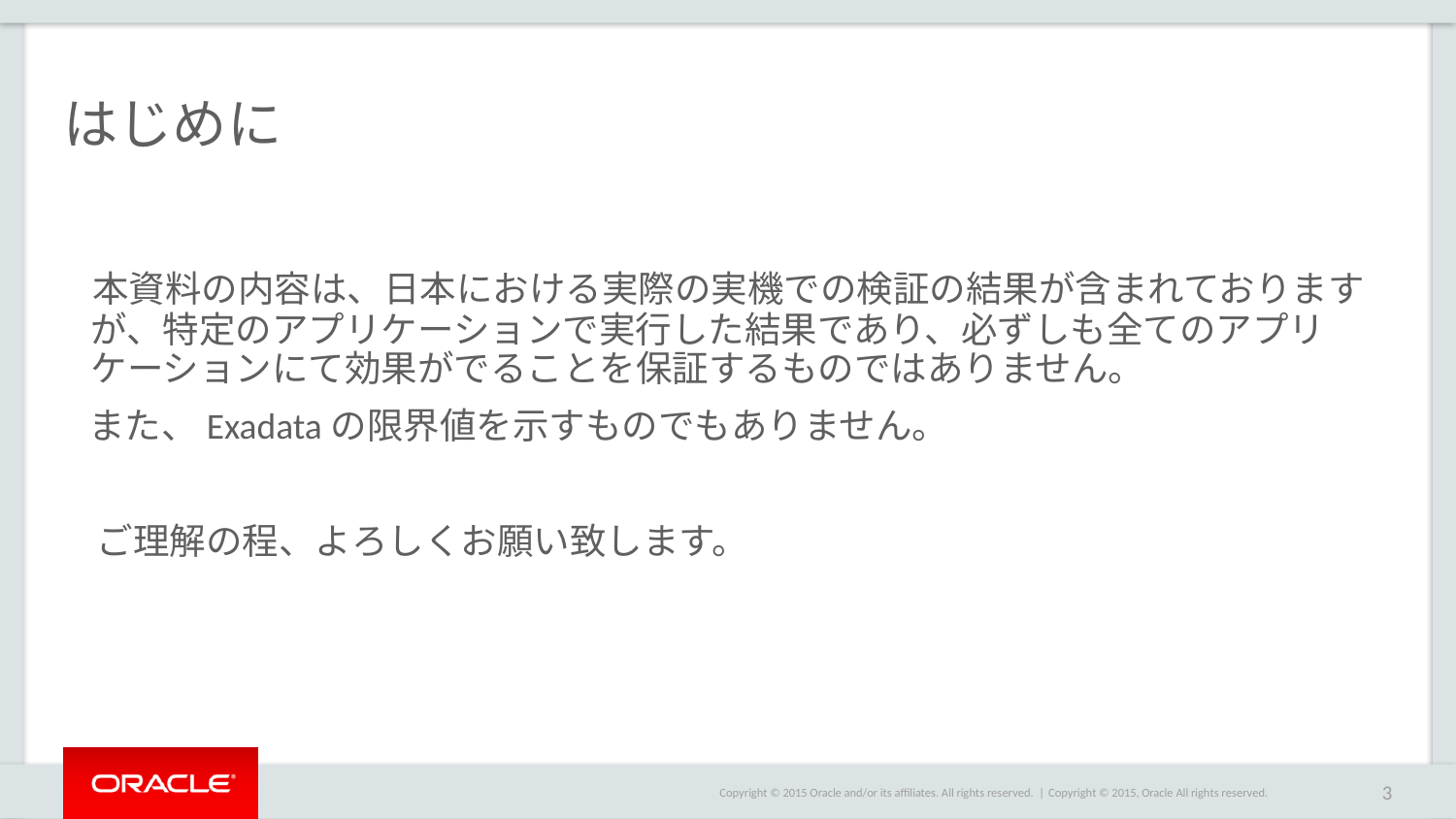

# はじめに
  本資料の内容は、日本における実際の実機での検証の結果が含まれておりますが、特定のアプリケーションで実行した結果であり、必ずしも全てのアプリケーションにて効果がでることを保証するものではありません。
  また、Exadataの限界値を示すものでもありません。

   ご理解の程、よろしくお願い致します。

Copyright © 2015, Oracle All rights reserved.
3